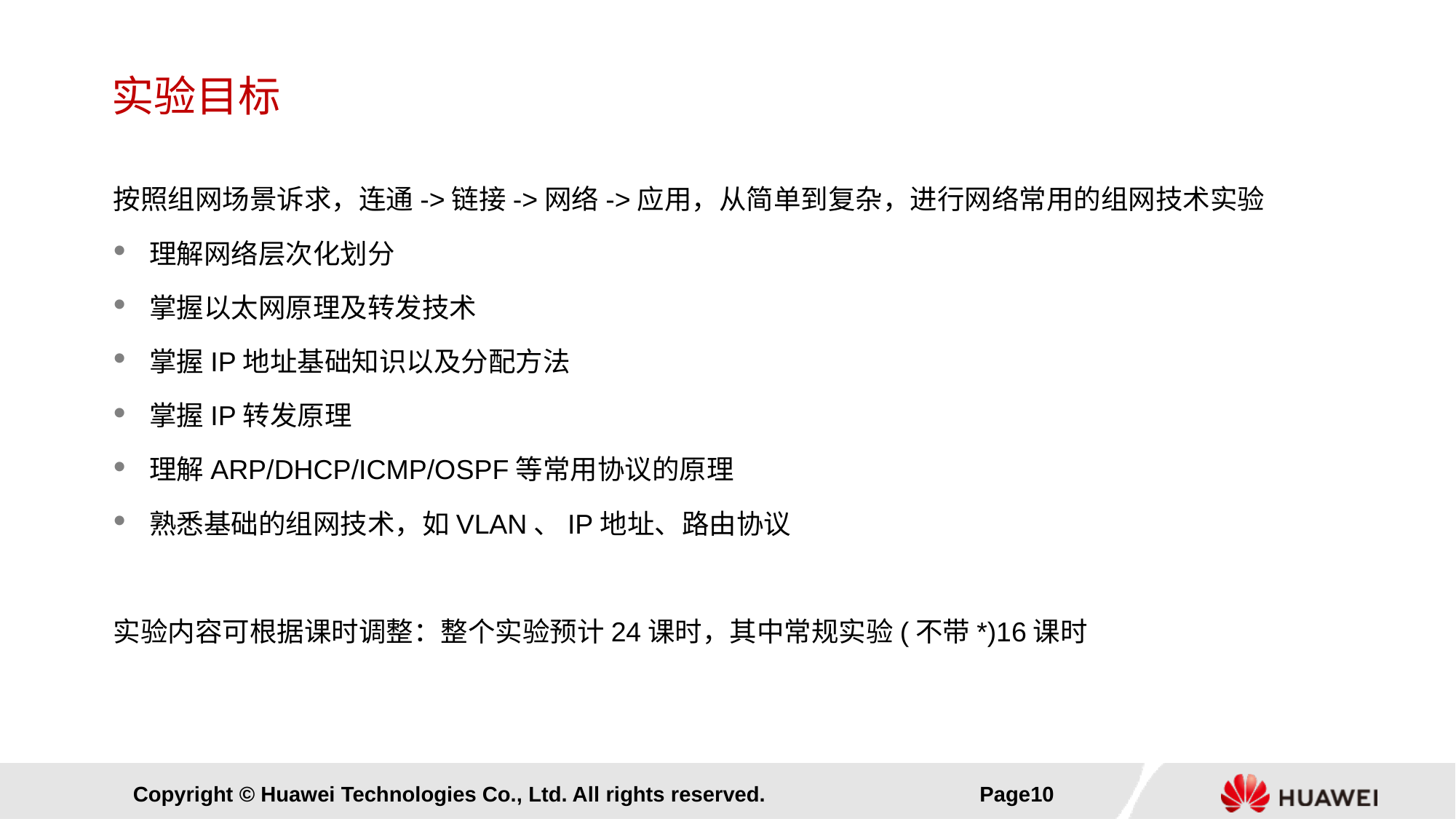

# 实验目标
按照组网场景诉求，连通->链接->网络->应用，从简单到复杂，进行网络常用的组网技术实验
理解网络层次化划分
掌握以太网原理及转发技术
掌握IP地址基础知识以及分配方法
掌握IP转发原理
理解ARP/DHCP/ICMP/OSPF等常用协议的原理
熟悉基础的组网技术，如VLAN、IP地址、路由协议

实验内容可根据课时调整：整个实验预计24课时，其中常规实验(不带*)16课时
Page10